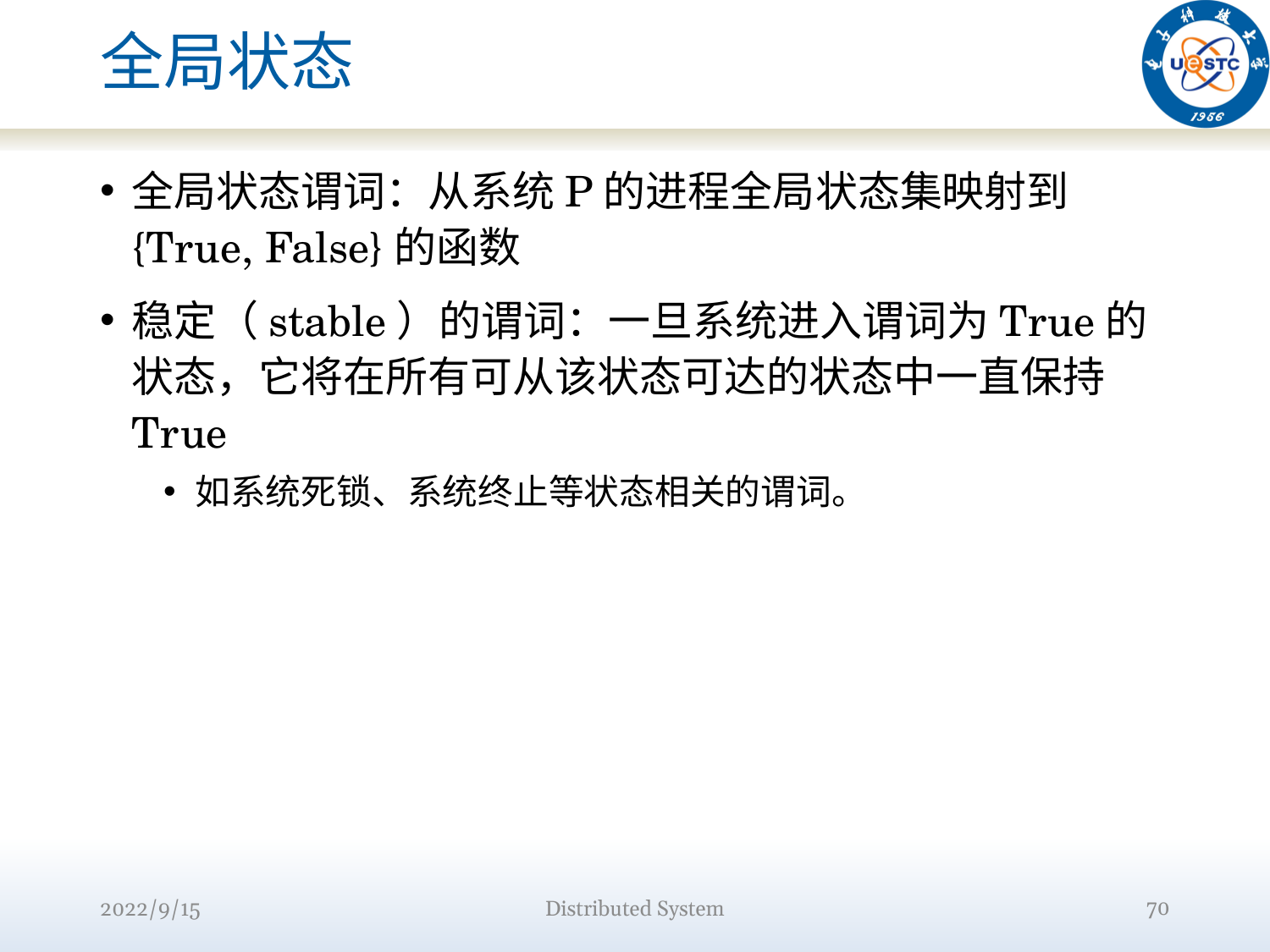

# 全局状态
全局状态谓词：从系统P的进程全局状态集映射到{True, False}的函数
稳定（stable）的谓词：一旦系统进入谓词为True的状态，它将在所有可从该状态可达的状态中一直保持True
如系统死锁、系统终止等状态相关的谓词。
2022/9/15
Distributed System
70